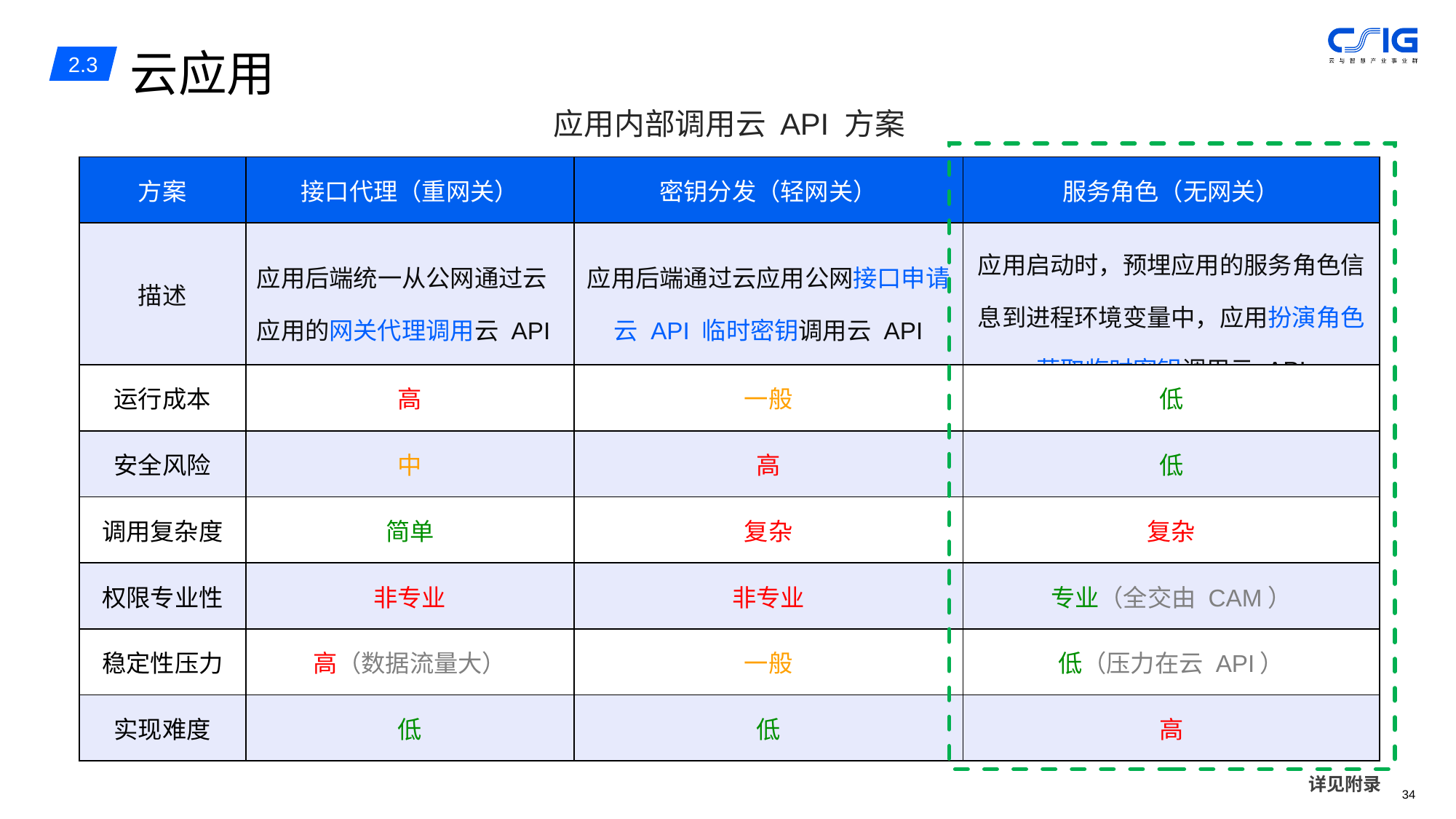

云应用
2.3
应用内部调用云 API 方案

| 方案 | 接口代理（重网关） | 密钥分发（轻网关） | 服务角色（无网关） |
| --- | --- | --- | --- |
| 描述 | 应用后端统一从公网通过云应用的网关代理调用云 API | 应用后端通过云应用公网接口申请云 API 临时密钥调用云 API | 应用启动时，预埋应用的服务角色信息到进程环境变量中，应用扮演角色获取临时密钥调用云 API |
| 运行成本 | 高 | 一般 | 低 |
| 安全风险 | 中 | 高 | 低 |
| 调用复杂度 | 简单 | 复杂 | 复杂 |
| 权限专业性 | 非专业 | 非专业 | 专业（全交由 CAM） |
| 稳定性压力 | 高（数据流量大） | 一般 | 低（压力在云 API） |
| 实现难度 | 低 | 低 | 高 |
详见附录
34